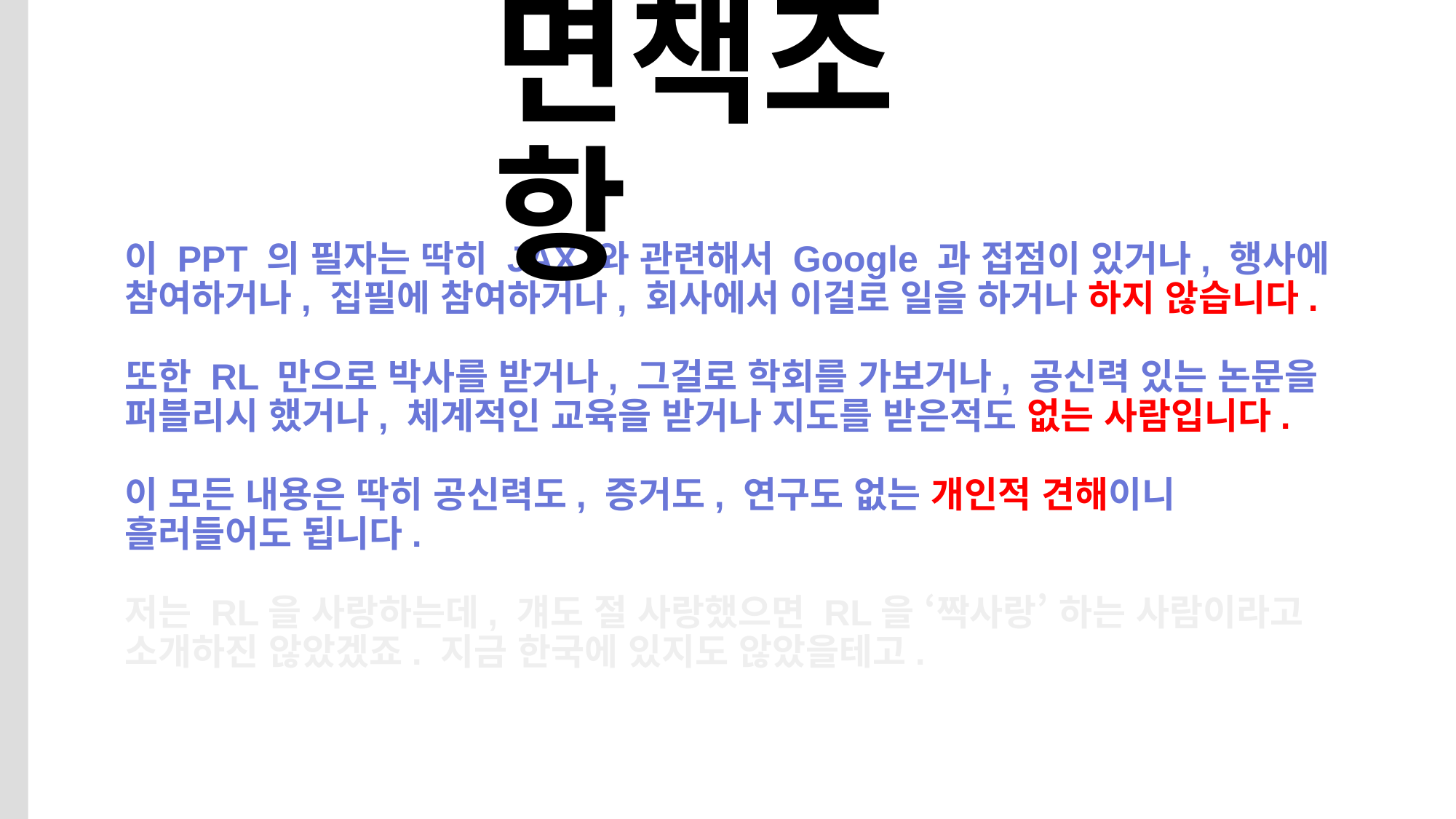

면책조항
# 이 PPT 의 필자는 딱히 JAX 와 관련해서 Google 과 접점이 있거나, 행사에 참여하거나, 집필에 참여하거나, 회사에서 이걸로 일을 하거나 하지 않습니다.

또한 RL 만으로 박사를 받거나, 그걸로 학회를 가보거나, 공신력 있는 논문을 퍼블리시 했거나, 체계적인 교육을 받거나 지도를 받은적도 없는 사람입니다.

이 모든 내용은 딱히 공신력도, 증거도, 연구도 없는 개인적 견해이니 흘러들어도 됩니다.

저는 RL을 사랑하는데, 걔도 절 사랑했으면 RL을 ‘짝사랑’ 하는 사람이라고 소개하진 않았겠죠. 지금 한국에 있지도 않았을테고.